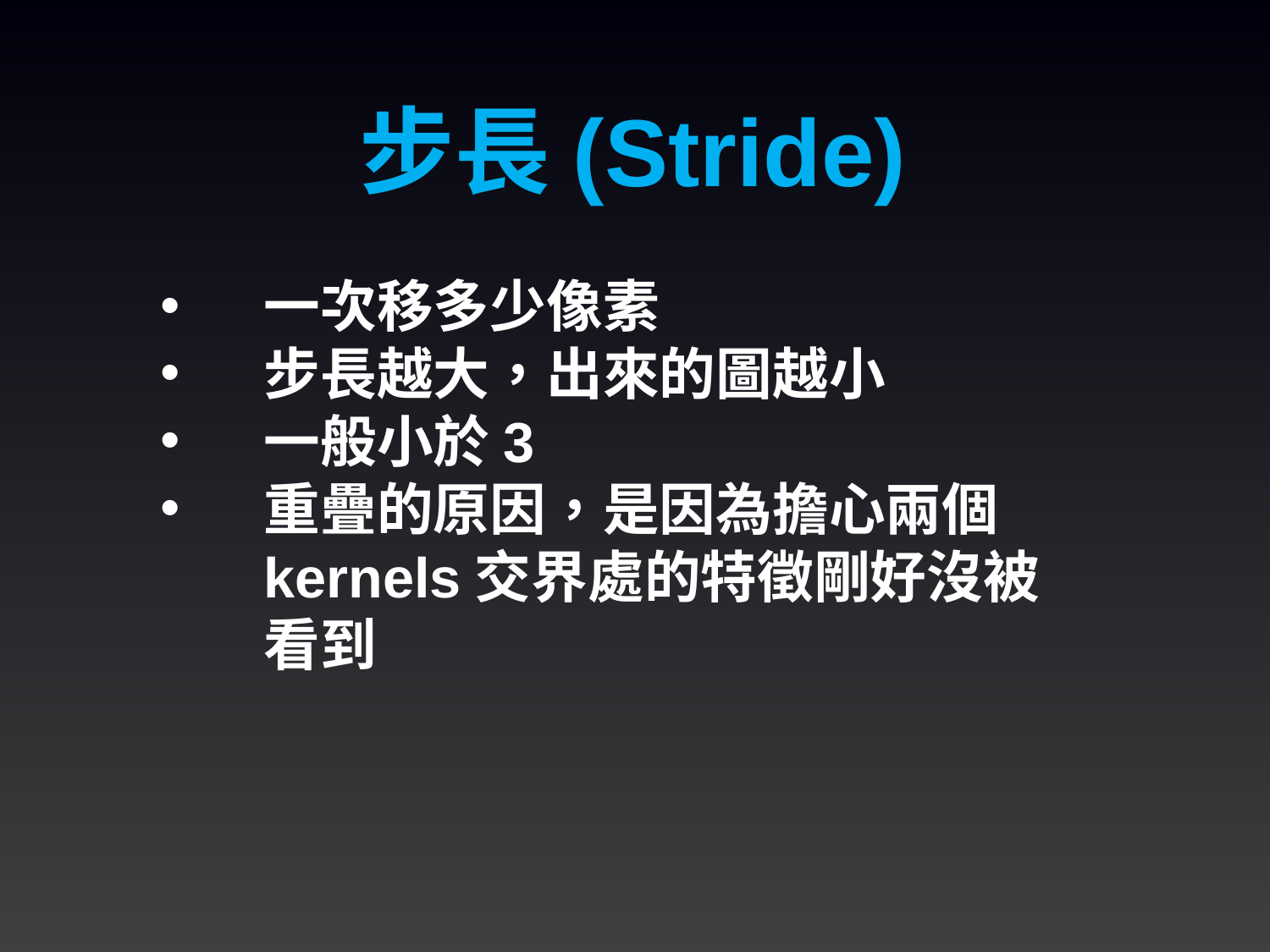

步長(Stride)
一次移多少像素
步長越大，出來的圖越小
一般小於3
重疊的原因，是因為擔心兩個kernels交界處的特徵剛好沒被看到